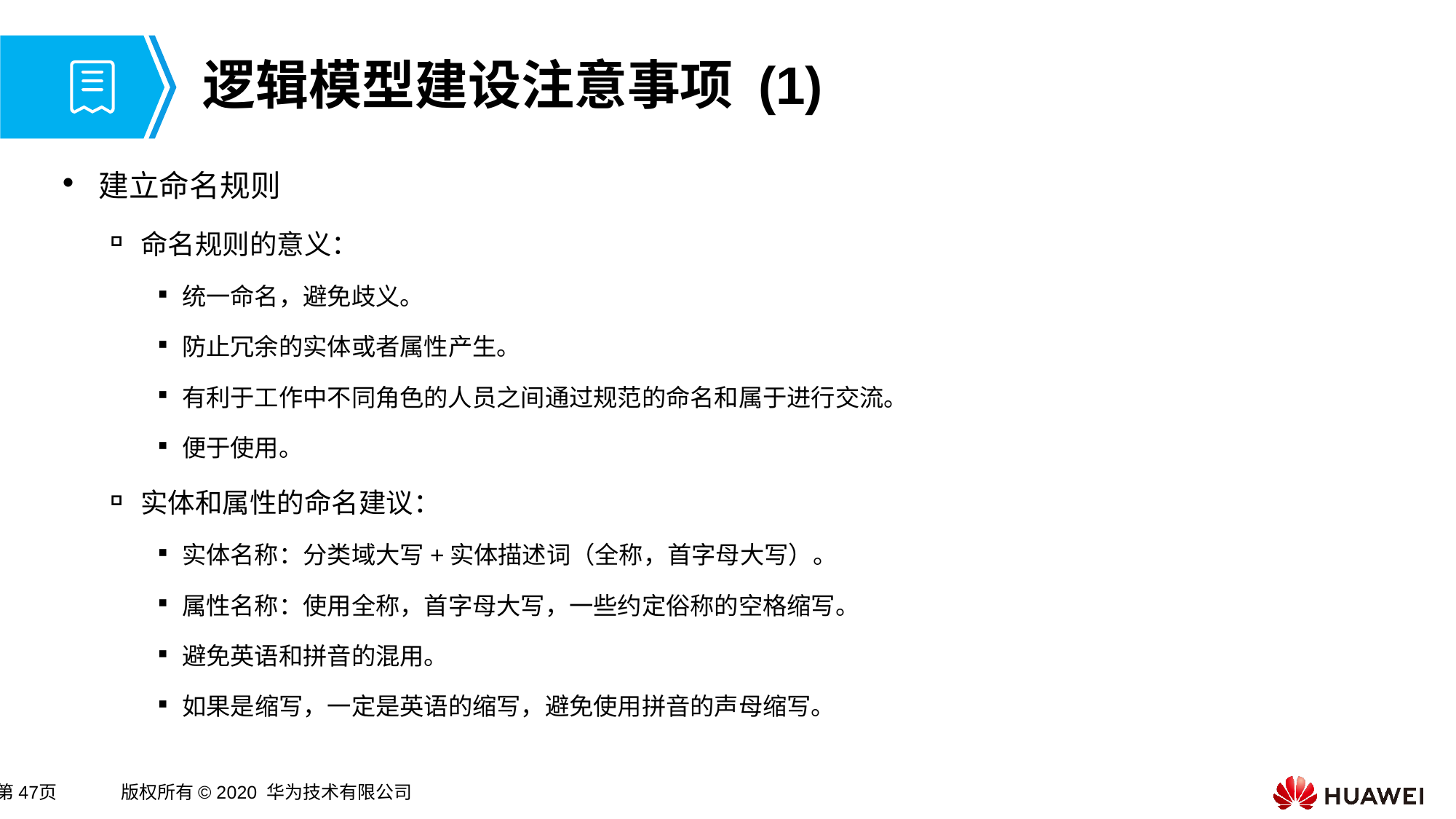

# 逻辑模型建设注意事项 (1)
建立命名规则
命名规则的意义：
统一命名，避免歧义。
防止冗余的实体或者属性产生。
有利于工作中不同角色的人员之间通过规范的命名和属于进行交流。
便于使用。
实体和属性的命名建议：
实体名称：分类域大写+实体描述词（全称，首字母大写）。
属性名称：使用全称，首字母大写，一些约定俗称的空格缩写。
避免英语和拼音的混用。
如果是缩写，一定是英语的缩写，避免使用拼音的声母缩写。